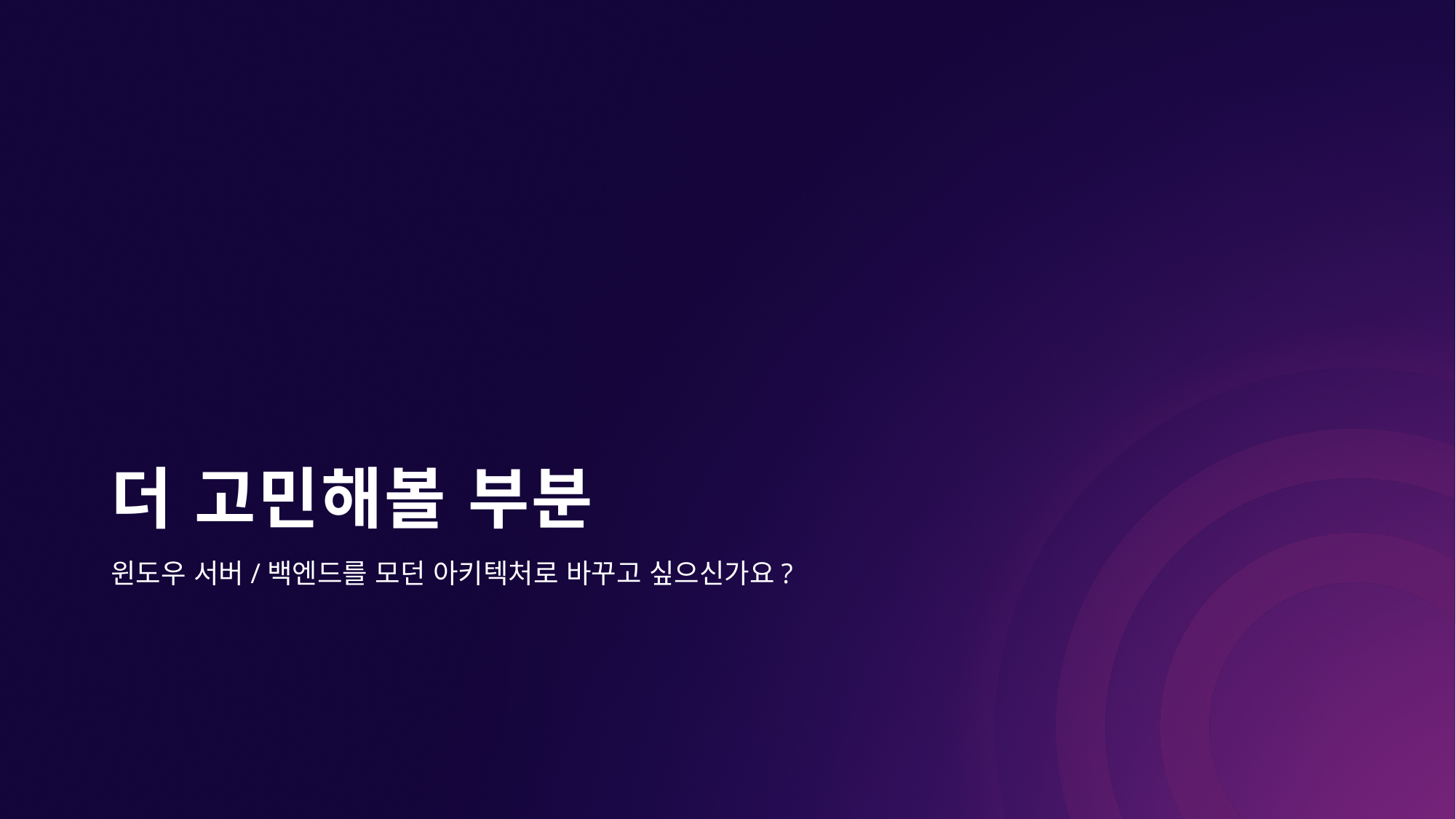

# 더 고민해볼 부분
윈도우 서버/백엔드를 모던 아키텍처로 바꾸고 싶으신가요?